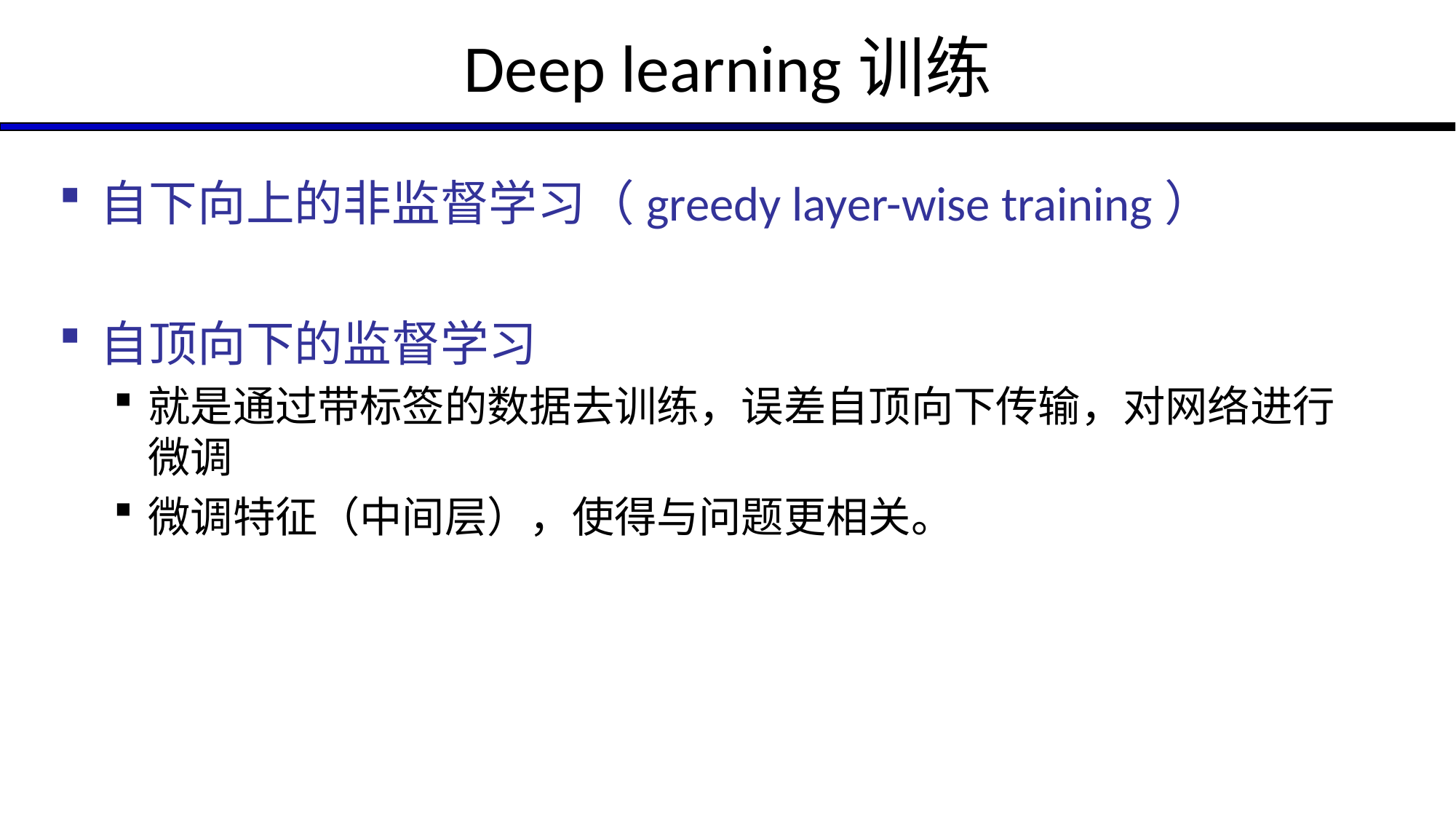

# Deep learning训练
自下向上的非监督学习（greedy layer-wise training）

自顶向下的监督学习
就是通过带标签的数据去训练，误差自顶向下传输，对网络进行微调
微调特征（中间层），使得与问题更相关。